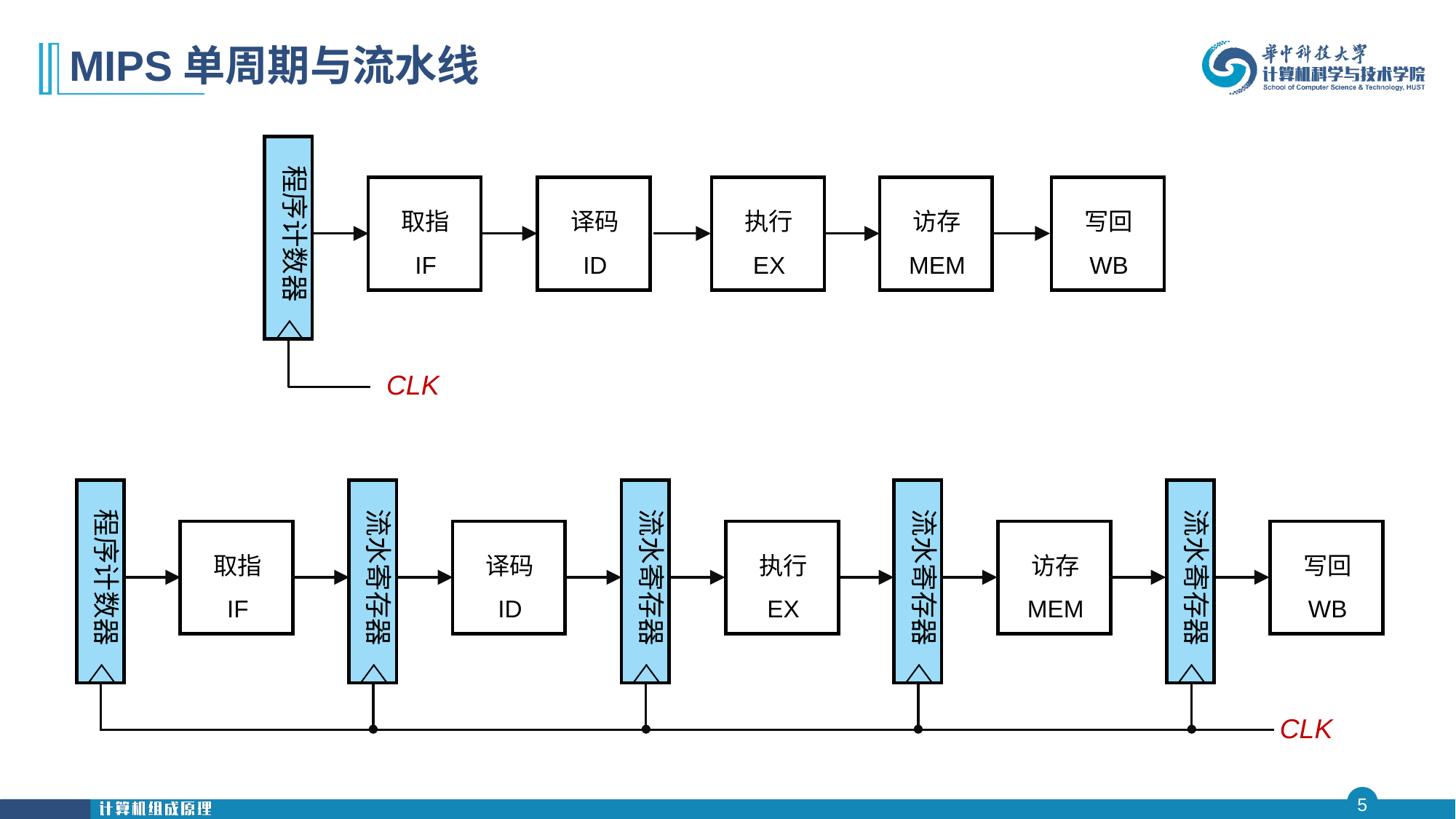

# MIPS单周期与流水线

程序计数器

取指
IF

译码
ID

执行
EX

访存
MEM

写回
WB
CLK

程序计数器

流水寄存器

流水寄存器

流水寄存器

流水寄存器

取指
IF

译码
ID

执行
EX

访存
MEM

写回
WB
CLK